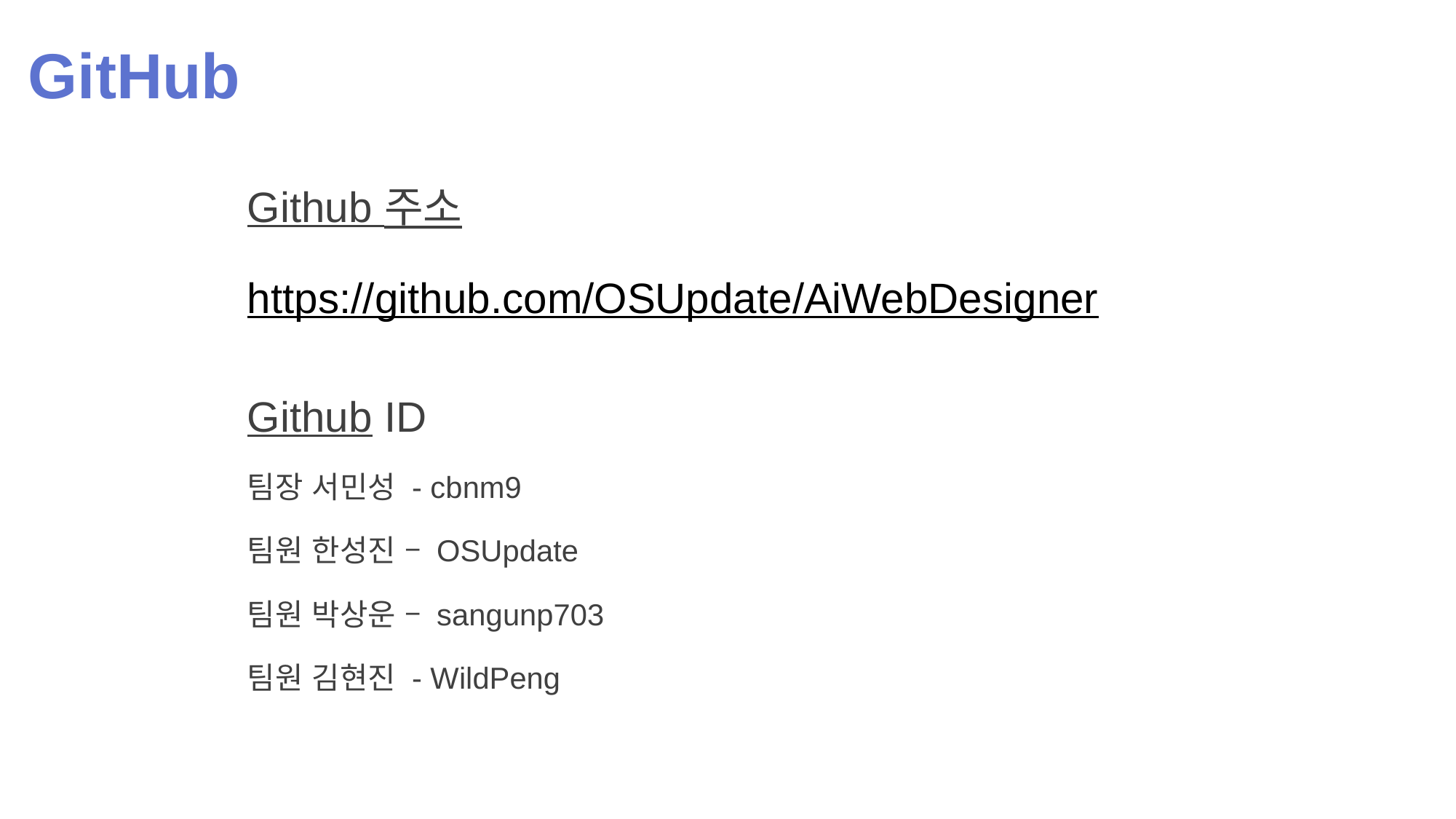

GitHub
Github 주소

https://github.com/OSUpdate/AiWebDesigner

Github ID

팀장 서민성 - cbnm9

팀원 한성진 – OSUpdate

팀원 박상운 – sangunp703

팀원 김현진 - WildPeng